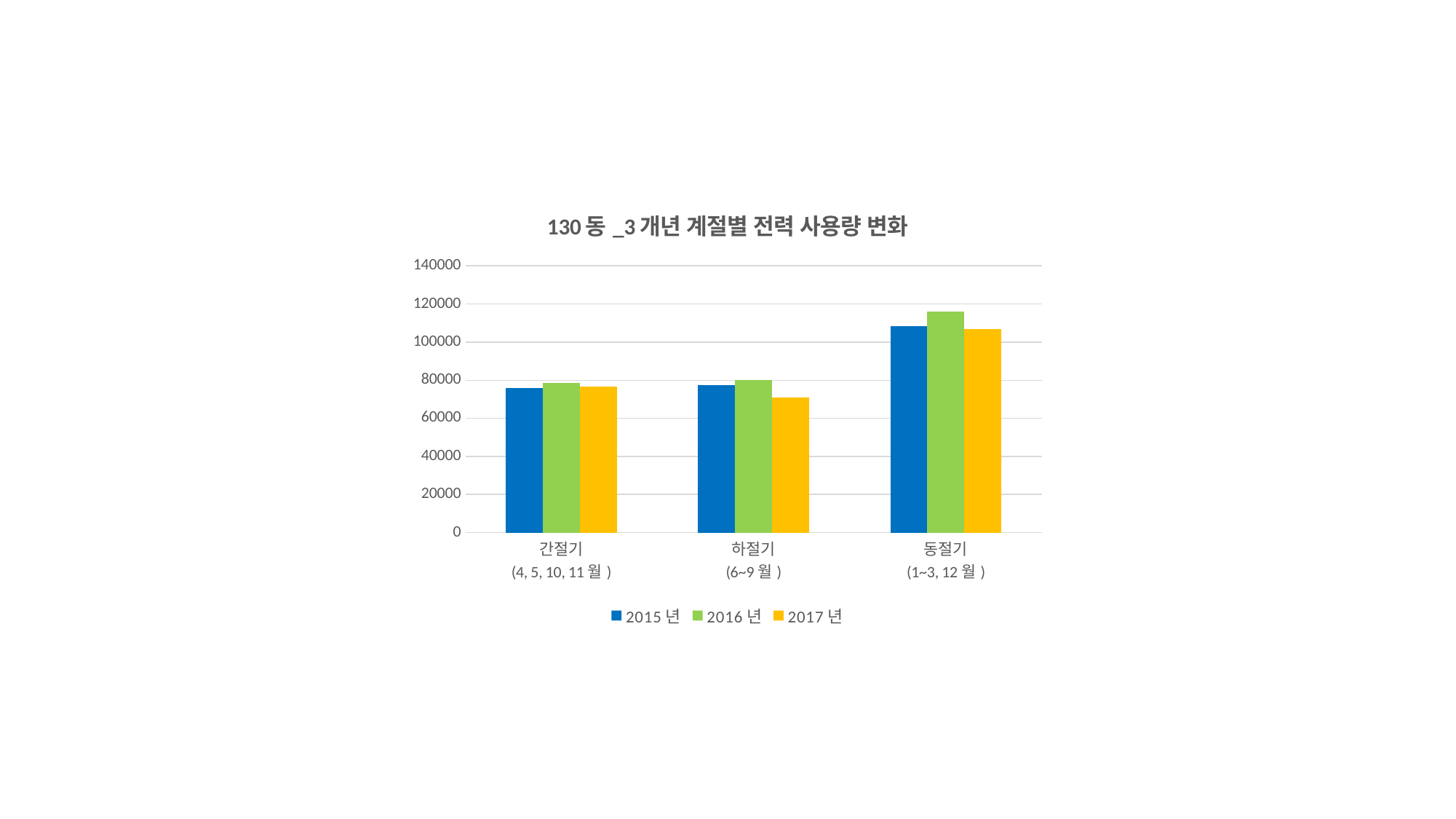

### Chart: 130동_3개년 계절별 전력 사용량 변화

| Category | 2015년 | 2016년 | 2017년 |
|---|---|---|---|
| 간절기
(4, 5, 10, 11월) | 76018.0999999998 | 78526.69999999969 | 76650.5999999998 |
| 하절기
(6~9월) | 77532.39999999989 | 80049.3999999999 | 70818.3 |
| 동절기
(1~3, 12월) | 108499.79999999971 | 115950.6 | 106712.99999999991 |